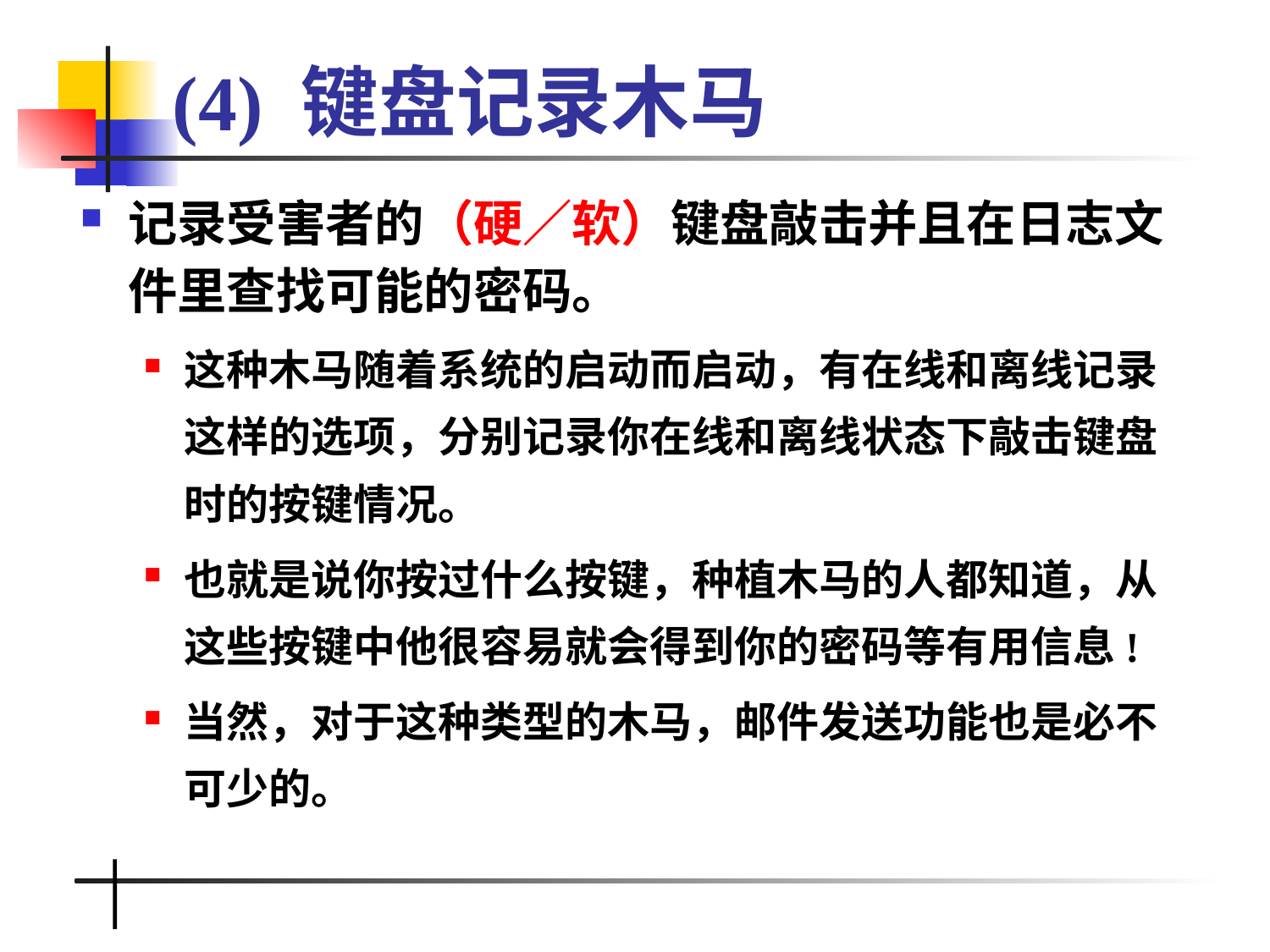

# (4) 键盘记录木马
记录受害者的（硬／软）键盘敲击并且在日志文件里查找可能的密码。
这种木马随着系统的启动而启动，有在线和离线记录这样的选项，分别记录你在线和离线状态下敲击键盘时的按键情况。
也就是说你按过什么按键，种植木马的人都知道，从这些按键中他很容易就会得到你的密码等有用信息!
当然，对于这种类型的木马，邮件发送功能也是必不可少的。